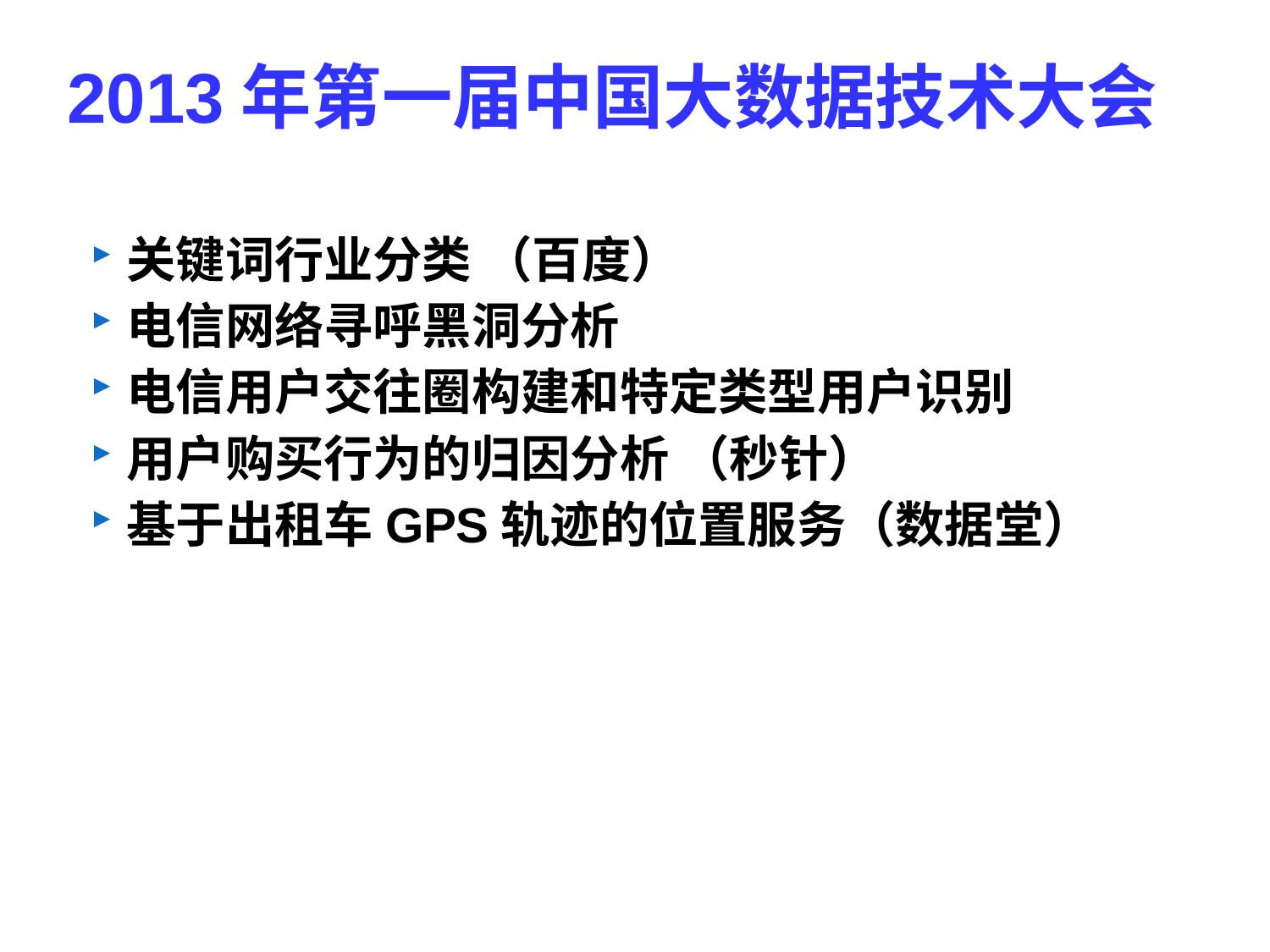

# 2013年第一届中国大数据技术大会
关键词行业分类 （百度）
电信网络寻呼黑洞分析
电信用户交往圈构建和特定类型用户识别
用户购买行为的归因分析 （秒针）
基于出租车GPS轨迹的位置服务（数据堂）